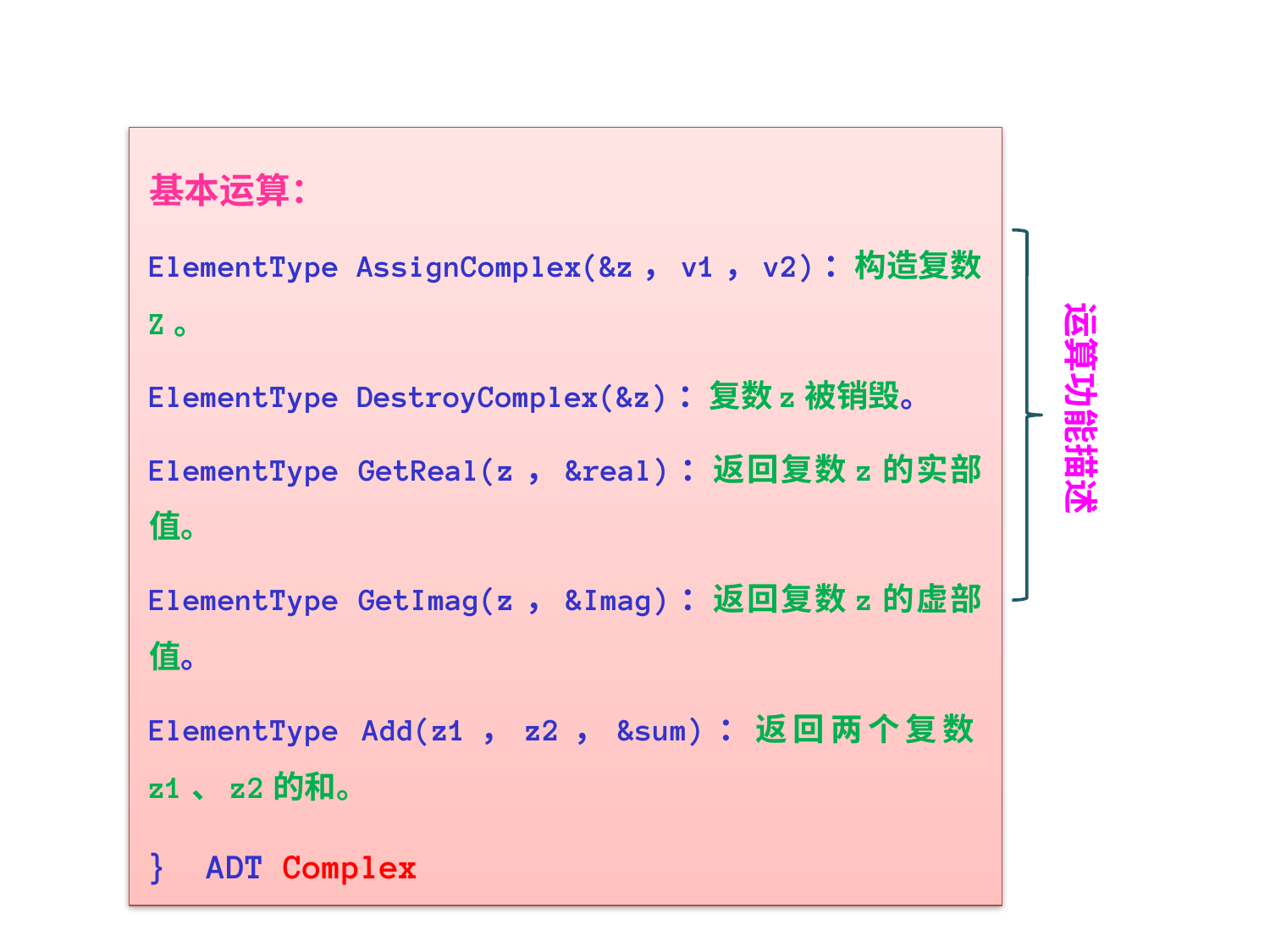

基本运算：
ElementType AssignComplex(&z，v1，v2)：构造复数Z。
ElementType DestroyComplex(&z)：复数z被销毁。
ElementType GetReal(z，&real)：返回复数z的实部值。
ElementType GetImag(z，&Imag)：返回复数z的虚部值。
ElementType Add(z1，z2，&sum)：返回两个复数z1、z2的和。
}  ADT Complex

运算功能描述